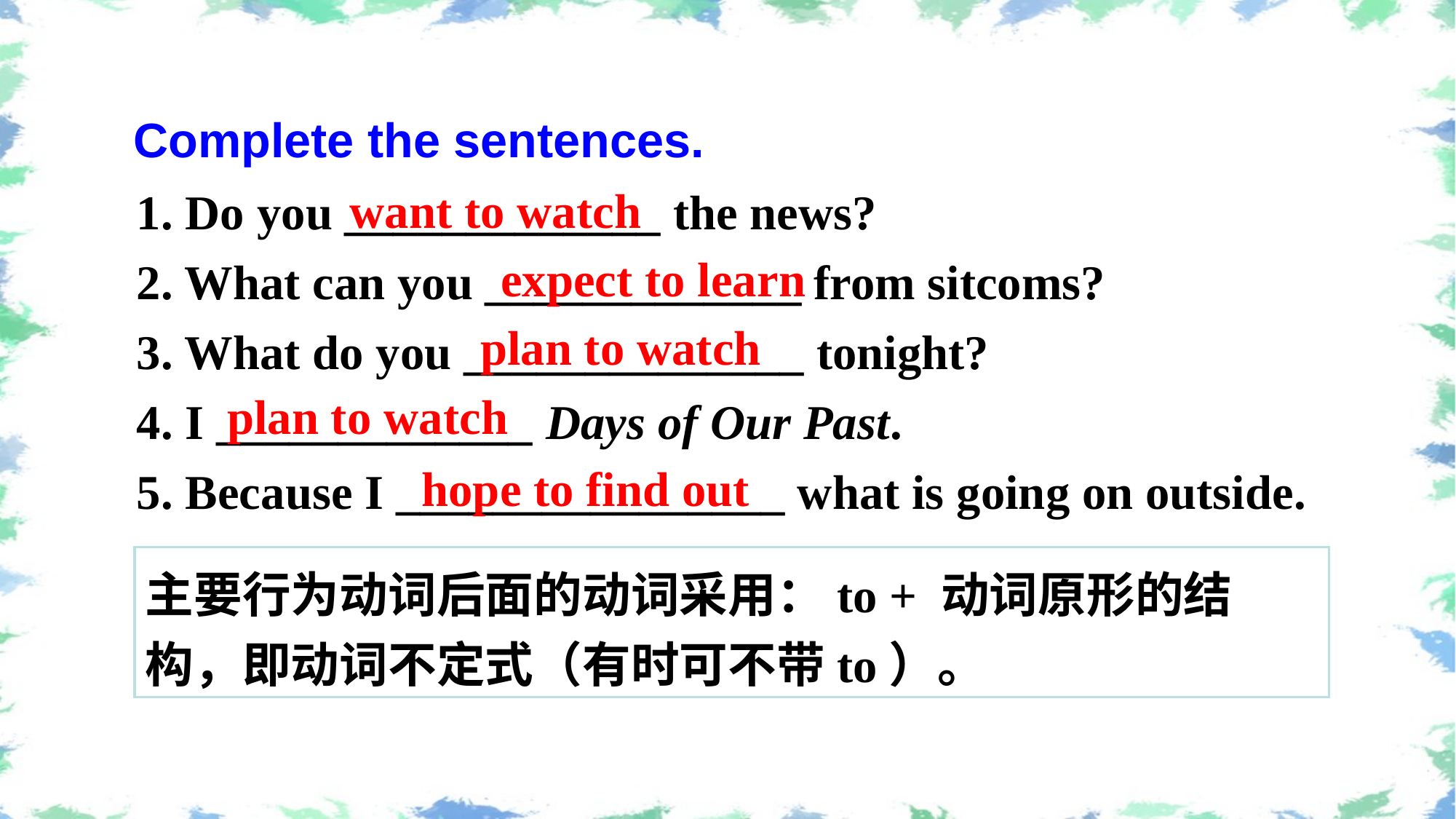

Complete the sentences.
want to watch
1. Do you _____________ the news?
2. What can you _____________ from sitcoms?
3. What do you ______________ tonight?
4. I _____________ Days of Our Past.
5. Because I ________________ what is going on outside.
expect to learn
plan to watch
plan to watch
hope to find out
主要行为动词后面的动词采用：to + 动词原形的结构，即动词不定式（有时可不带to）。